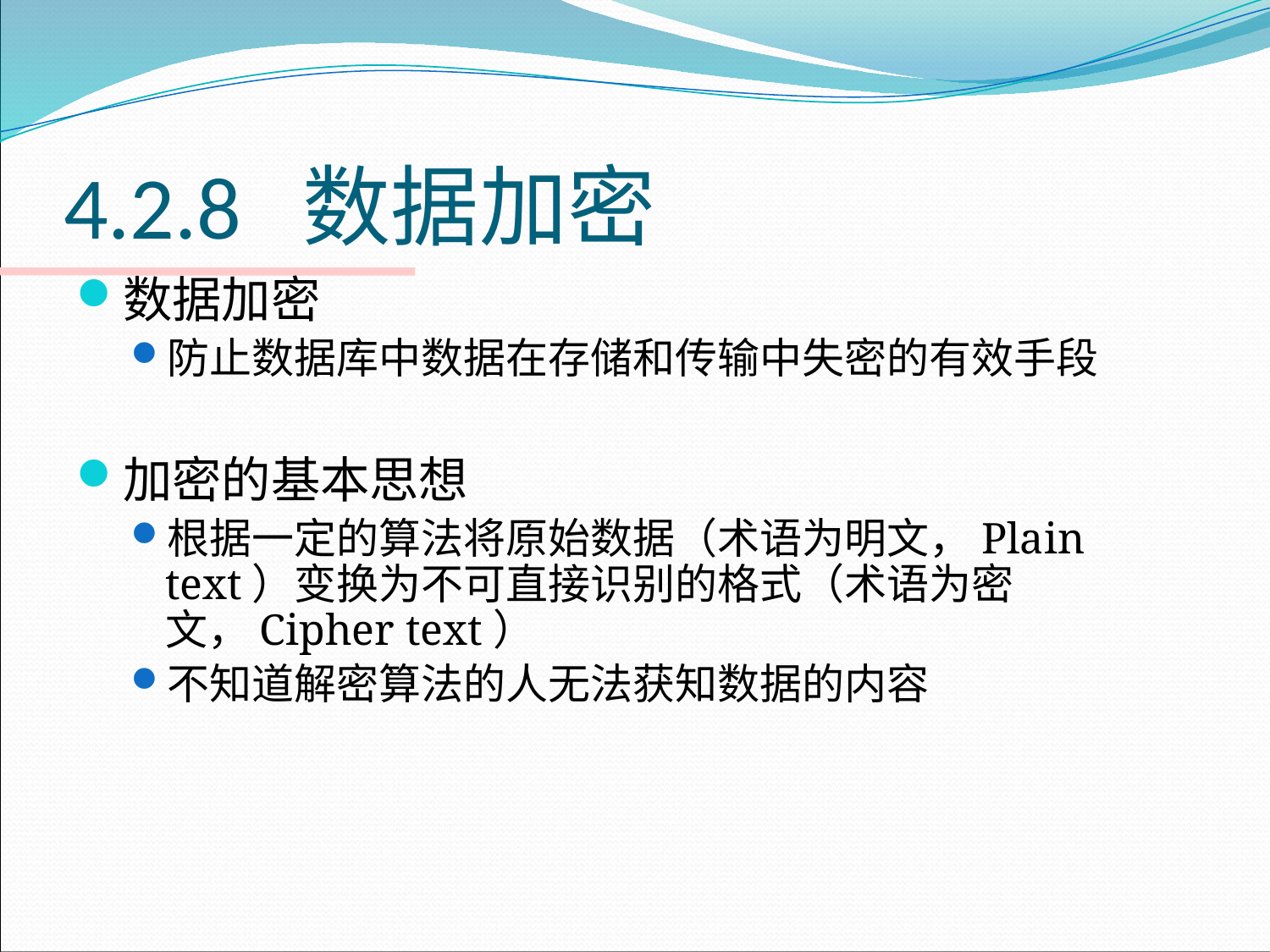

# 4.2.8  数据加密
数据加密
防止数据库中数据在存储和传输中失密的有效手段

加密的基本思想
根据一定的算法将原始数据（术语为明文，Plain text）变换为不可直接识别的格式（术语为密文，Cipher text）
不知道解密算法的人无法获知数据的内容

483